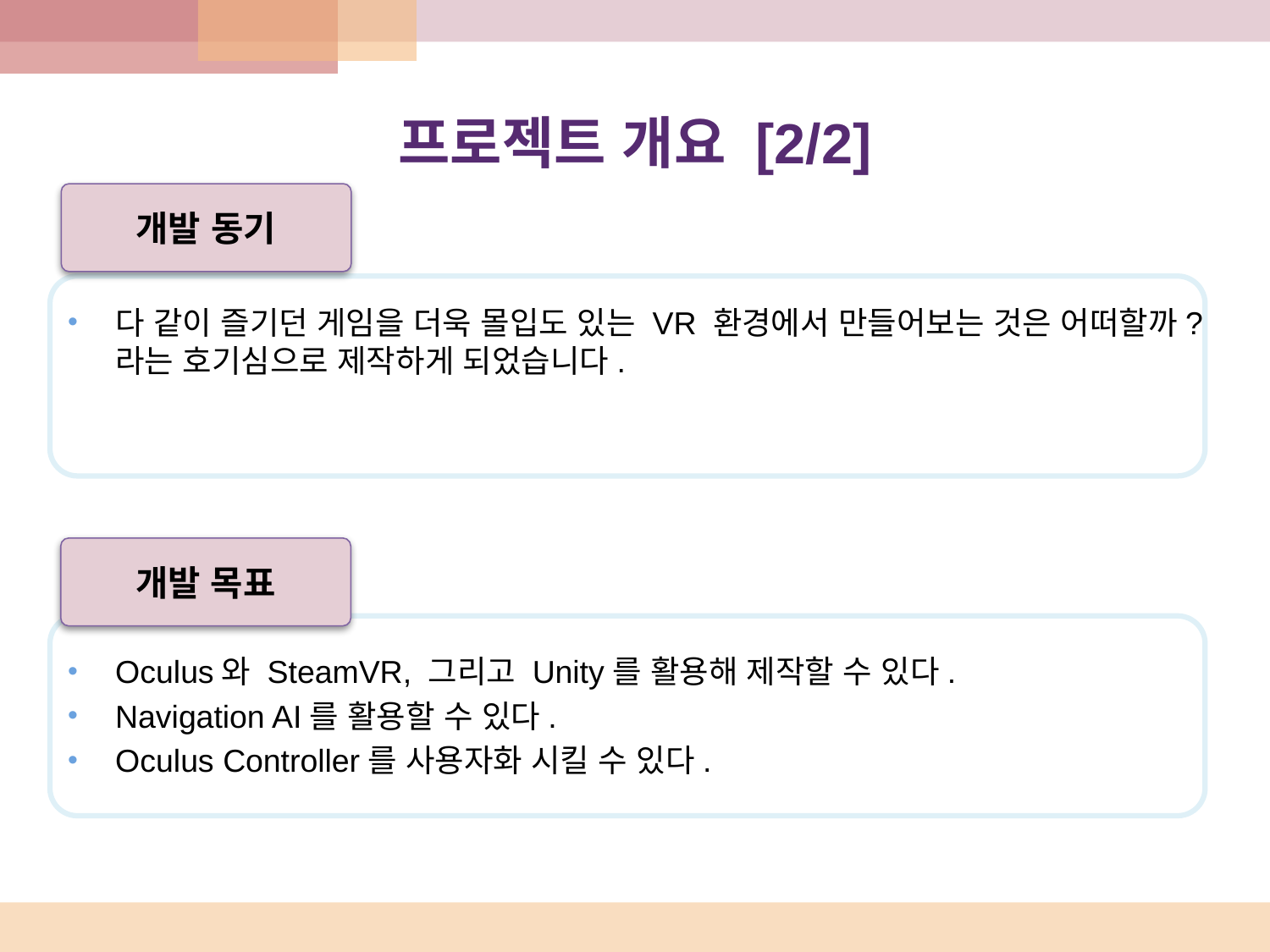

# 프로젝트 개요 [2/2]
개발 동기

다 같이 즐기던 게임을 더욱 몰입도 있는 VR 환경에서 만들어보는 것은 어떠할까?라는 호기심으로 제작하게 되었습니다.

Oculus와 SteamVR, 그리고 Unity를 활용해 제작할 수 있다.
Navigation AI를 활용할 수 있다.
Oculus Controller를 사용자화 시킬 수 있다.

개발 목표